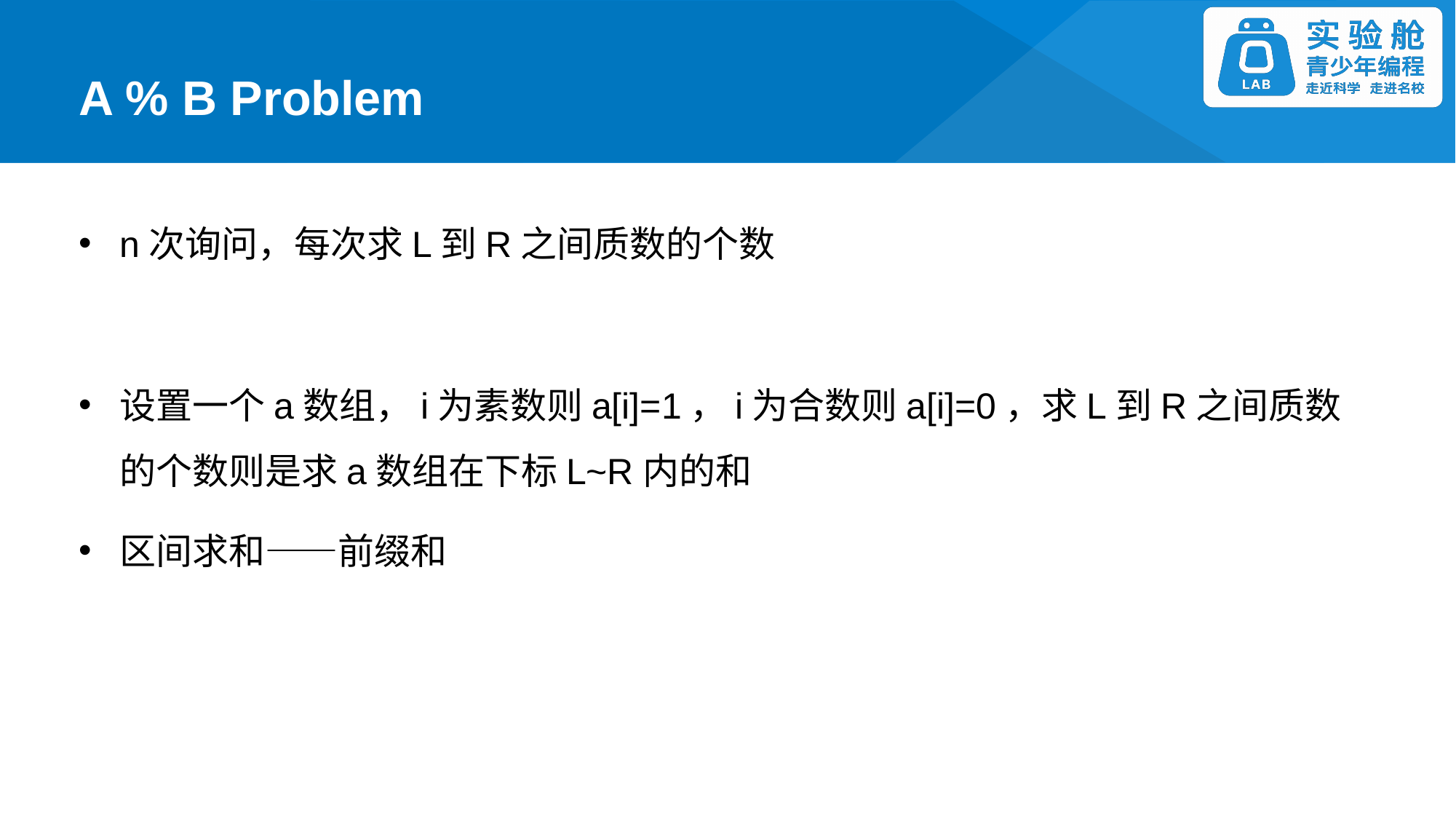

A % B Problem
n次询问，每次求L到R之间质数的个数

设置一个a数组，i为素数则a[i]=1，i为合数则a[i]=0，求L到R之间质数的个数则是求a数组在下标L~R内的和
区间求和——前缀和